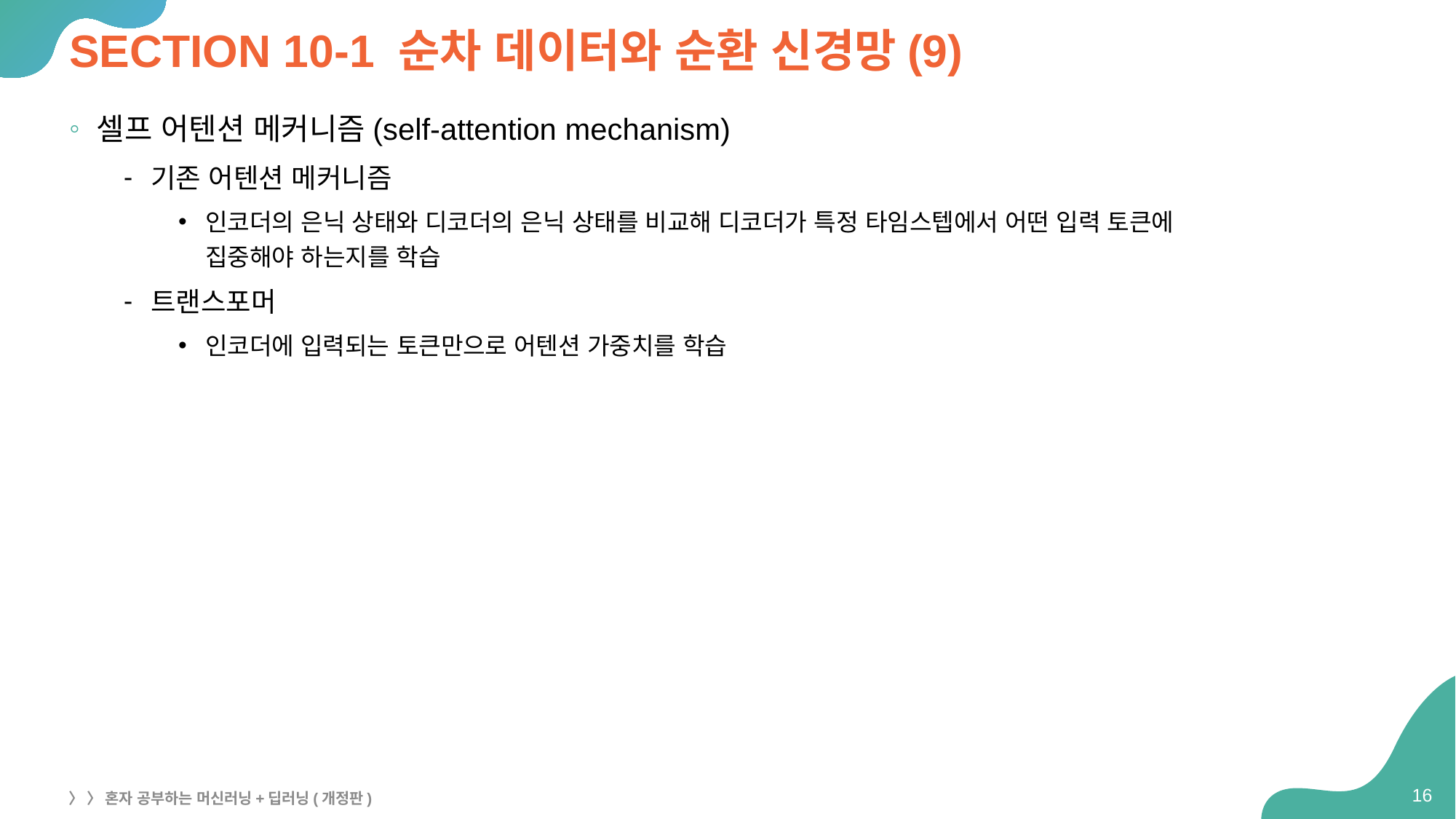

# SECTION 10-1 순차 데이터와 순환 신경망(9)
셀프 어텐션 메커니즘(self-attention mechanism)
기존 어텐션 메커니즘
인코더의 은닉 상태와 디코더의 은닉 상태를 비교해 디코더가 특정 타임스텝에서 어떤 입력 토큰에
집중해야 하는지를 학습
트랜스포머
인코더에 입력되는 토큰만으로 어텐션 가중치를 학습
16
〉 〉 혼자 공부하는 머신러닝+딥러닝(개정판)